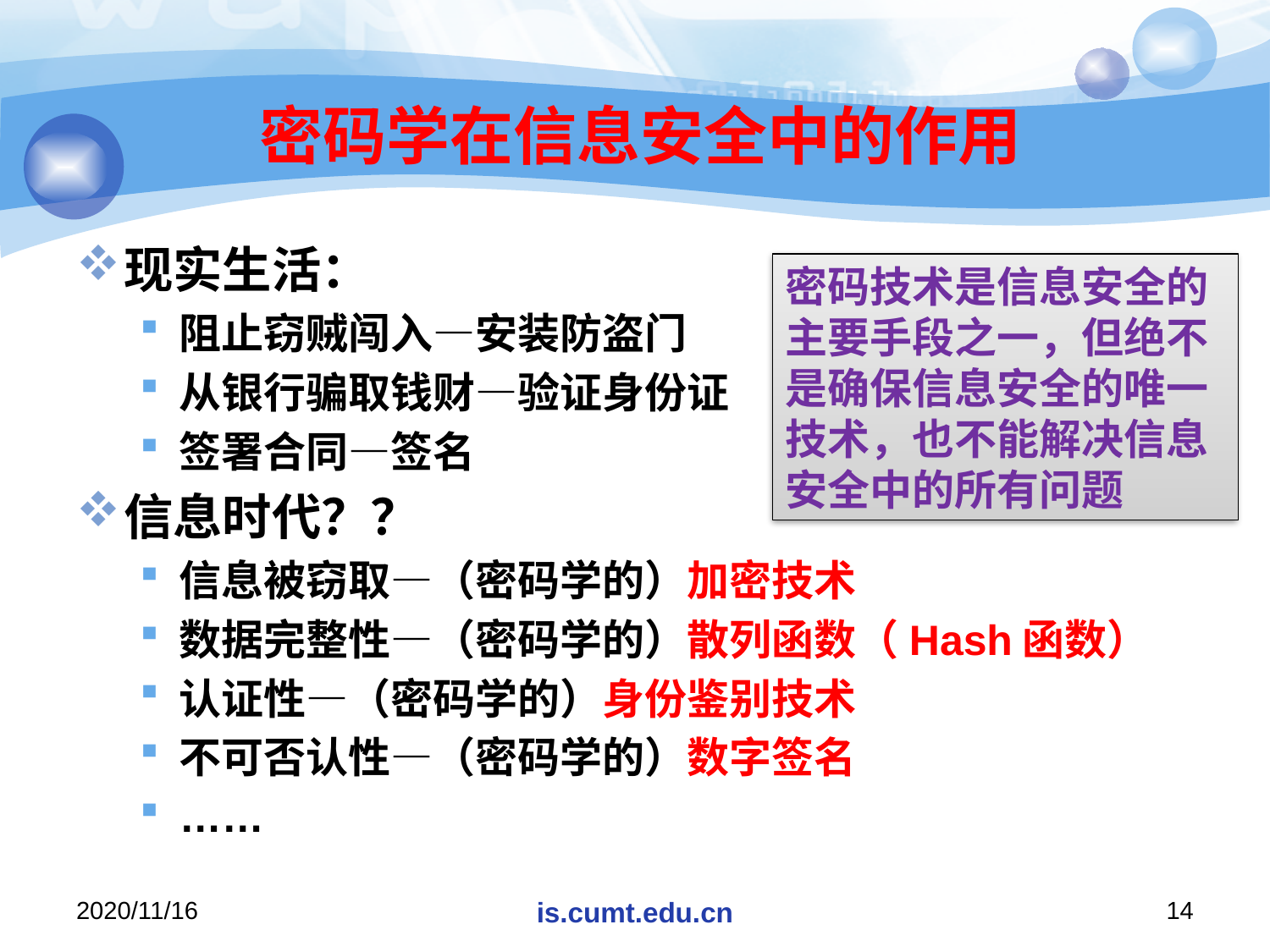

# 密码学在信息安全中的作用
现实生活：
阻止窃贼闯入—安装防盗门
从银行骗取钱财—验证身份证
签署合同—签名
信息时代？？
信息被窃取—（密码学的）加密技术
数据完整性—（密码学的）散列函数（Hash函数）
认证性—（密码学的）身份鉴别技术
不可否认性—（密码学的）数字签名
……
密码技术是信息安全的主要手段之一，但绝不是确保信息安全的唯一技术，也不能解决信息安全中的所有问题
2020/11/16
is.cumt.edu.cn
14